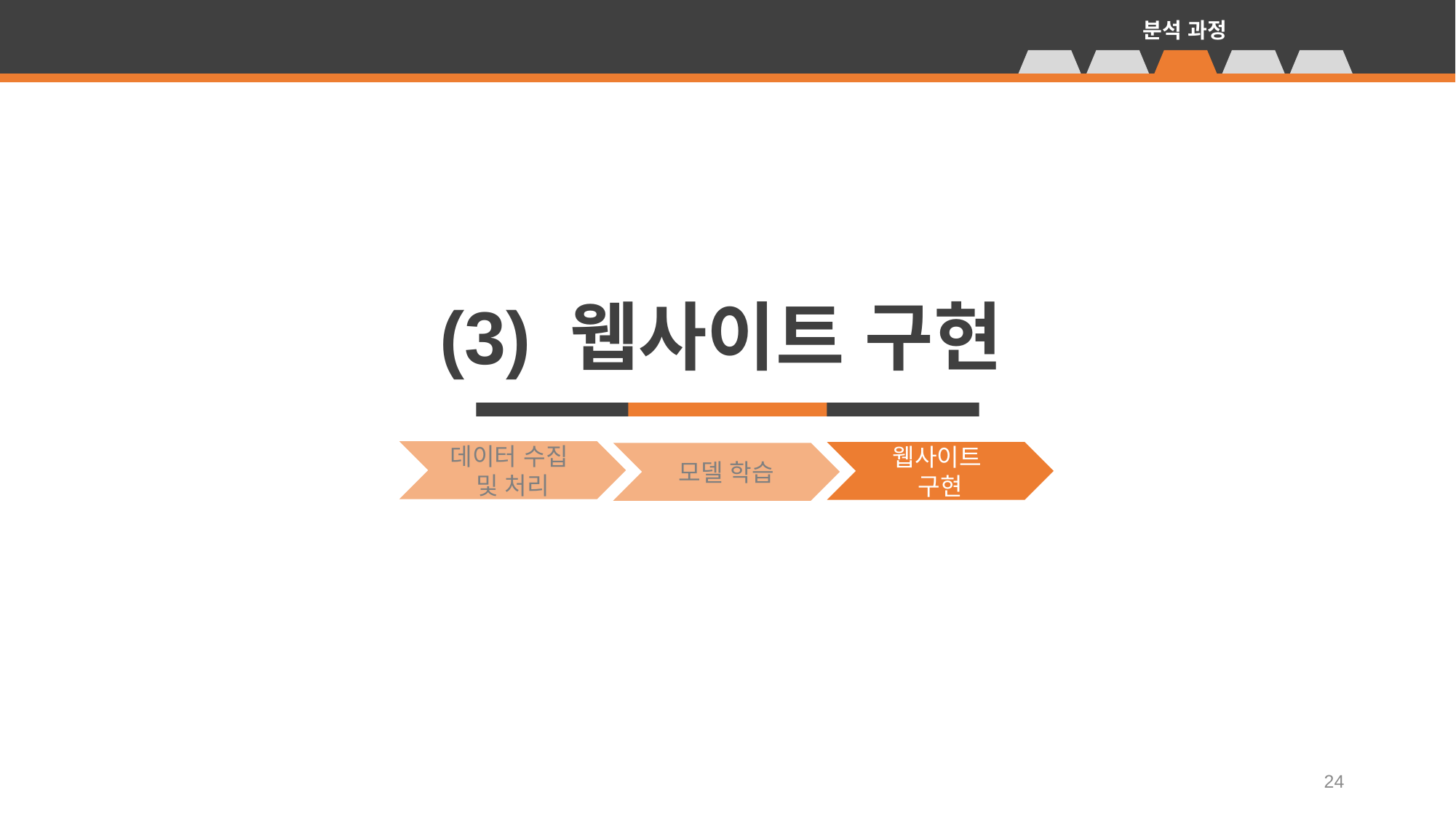

분석 과정

(3) 웹사이트 구현

데이터 수집
및 처리
웹사이트
구현
모델 학습
24